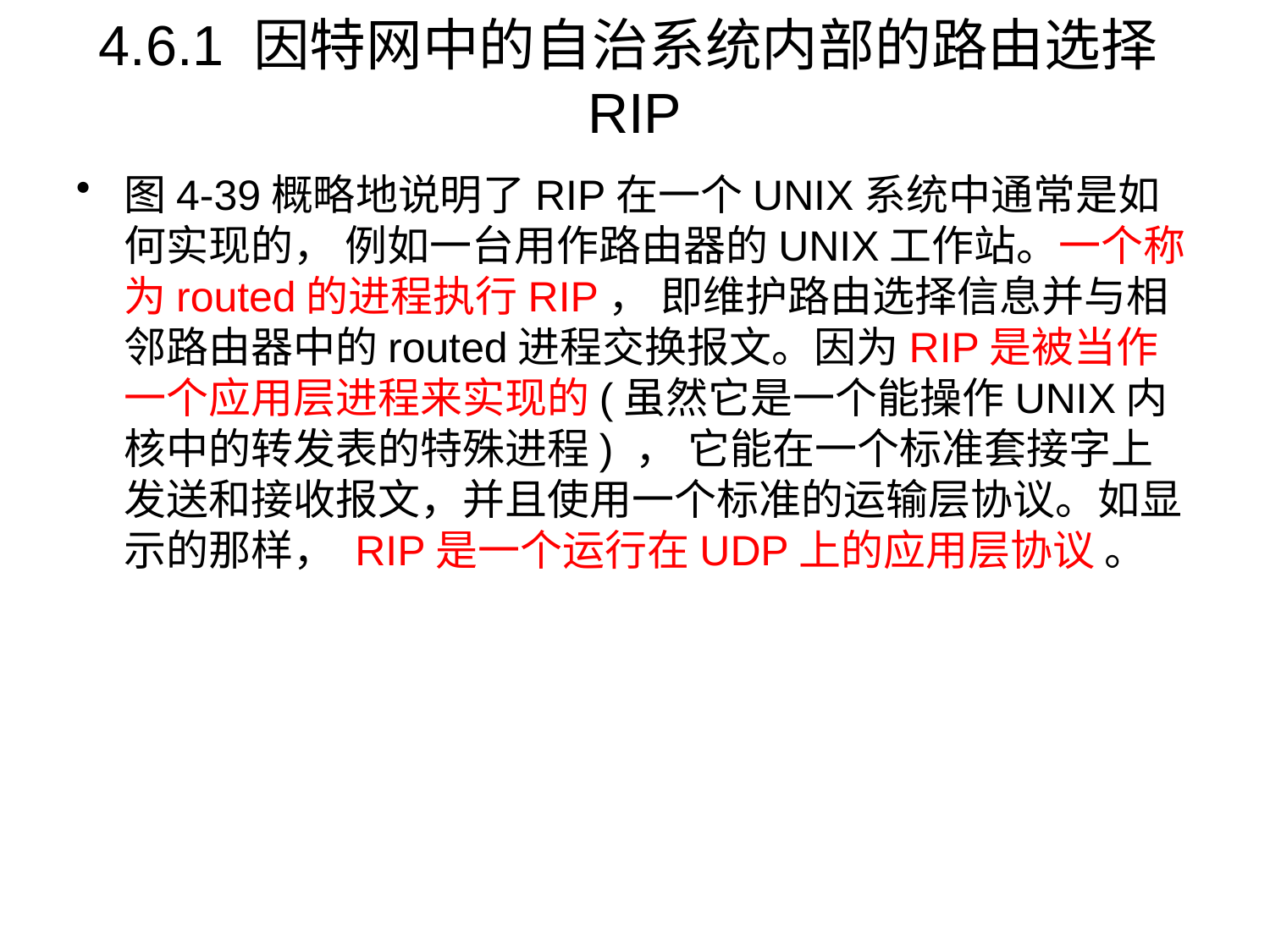

# 4.6.1 因特网中的自治系统内部的路由选择RIP
图4-39概略地说明了RIP在一个UNIX系统中通常是如何实现的， 例如一台用作路由器的UNIX工作站。一个称为routed的进程执行RIP， 即维护路由选择信息并与相邻路由器中的routed进程交换报文。因为RIP是被当作一个应用层进程来实现的(虽然它是一个能操作UNIX内核中的转发表的特殊进程) ， 它能在一个标准套接字上发送和接收报文，并且使用一个标准的运输层协议。如显示的那样， RIP是一个运行在UDP上的应用层协议 。